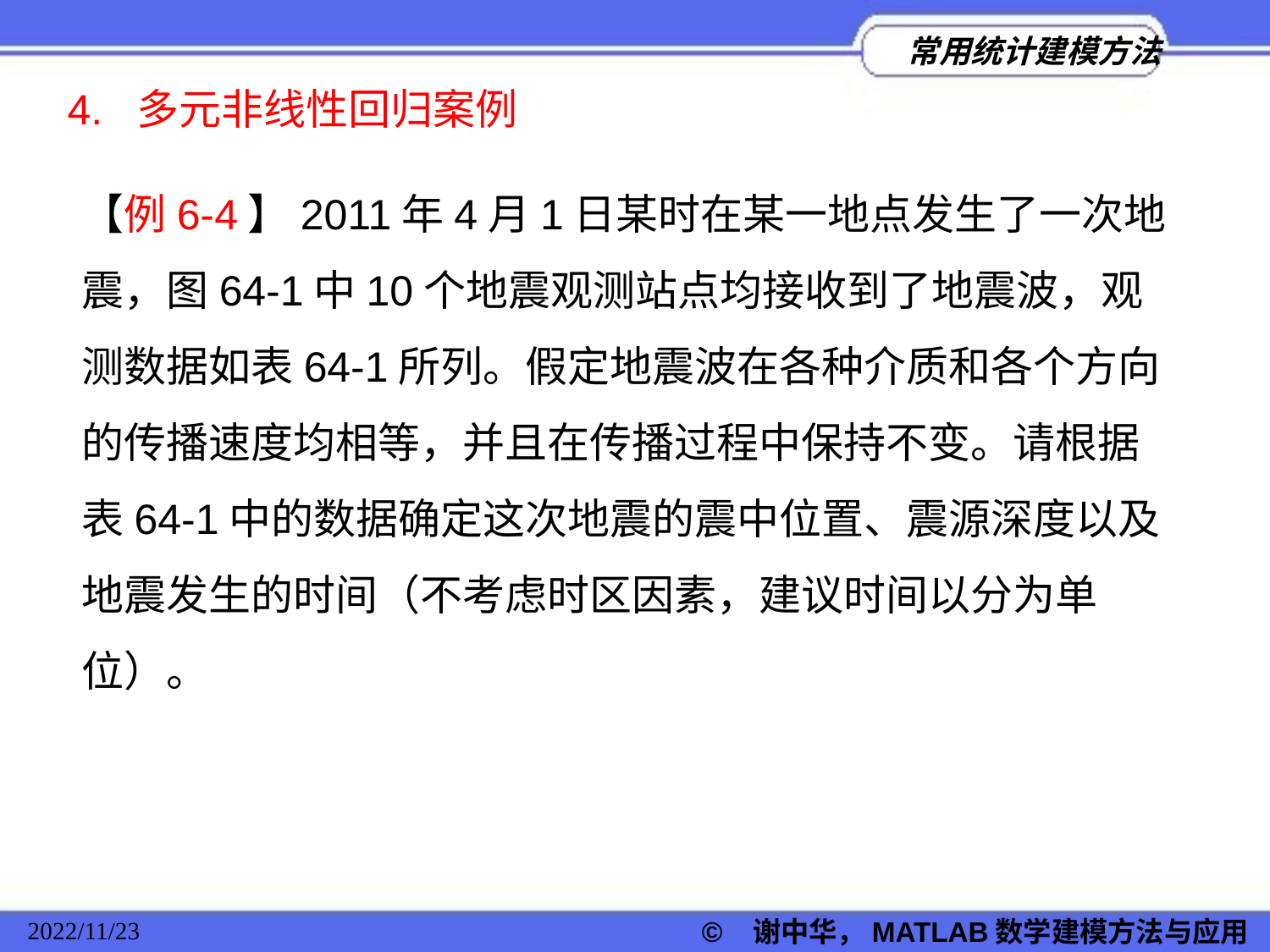

4.  多元非线性回归案例
【例6-4】2011年4月1日某时在某一地点发生了一次地震，图64-1中10个地震观测站点均接收到了地震波，观测数据如表64-1所列。假定地震波在各种介质和各个方向的传播速度均相等，并且在传播过程中保持不变。请根据表64-1中的数据确定这次地震的震中位置、震源深度以及地震发生的时间（不考虑时区因素，建议时间以分为单位）。
©   谢中华，MATLAB数学建模方法与应用
2022/11/23